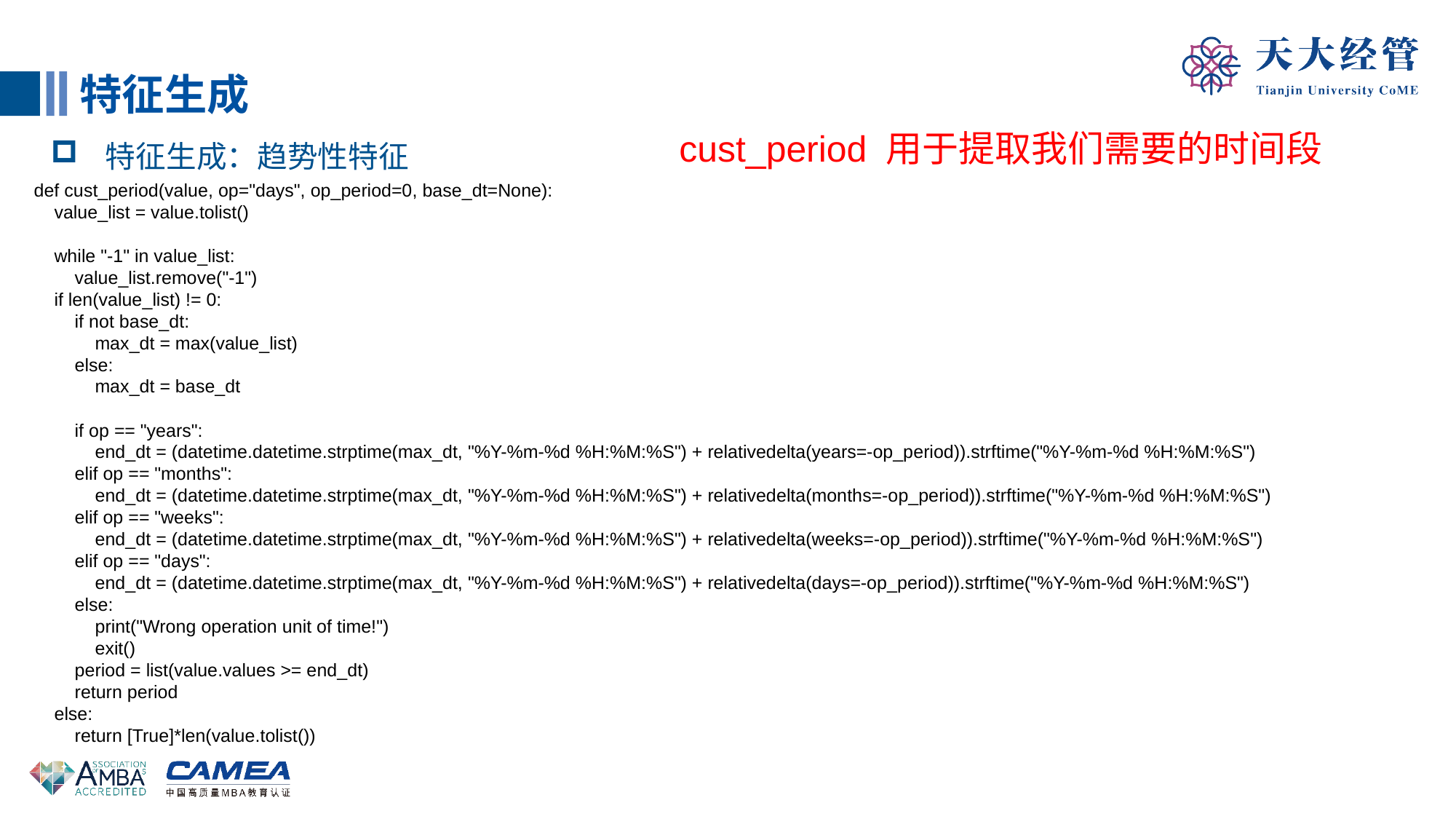

特征生成

cust_period 用于提取我们需要的时间段
特征生成：趋势性特征
def cust_period(value, op="days", op_period=0, base_dt=None):
    value_list = value.tolist()

    while "-1" in value_list:
        value_list.remove("-1")
    if len(value_list) != 0:
        if not base_dt:
            max_dt = max(value_list)
        else:
            max_dt = base_dt

        if op == "years":
            end_dt = (datetime.datetime.strptime(max_dt, "%Y-%m-%d %H:%M:%S") + relativedelta(years=-op_period)).strftime("%Y-%m-%d %H:%M:%S")
        elif op == "months":
            end_dt = (datetime.datetime.strptime(max_dt, "%Y-%m-%d %H:%M:%S") + relativedelta(months=-op_period)).strftime("%Y-%m-%d %H:%M:%S")
        elif op == "weeks":
            end_dt = (datetime.datetime.strptime(max_dt, "%Y-%m-%d %H:%M:%S") + relativedelta(weeks=-op_period)).strftime("%Y-%m-%d %H:%M:%S")
        elif op == "days":
            end_dt = (datetime.datetime.strptime(max_dt, "%Y-%m-%d %H:%M:%S") + relativedelta(days=-op_period)).strftime("%Y-%m-%d %H:%M:%S")
        else:
            print("Wrong operation unit of time!")
            exit()
        period = list(value.values >= end_dt)
        return period
    else:
        return [True]*len(value.tolist())